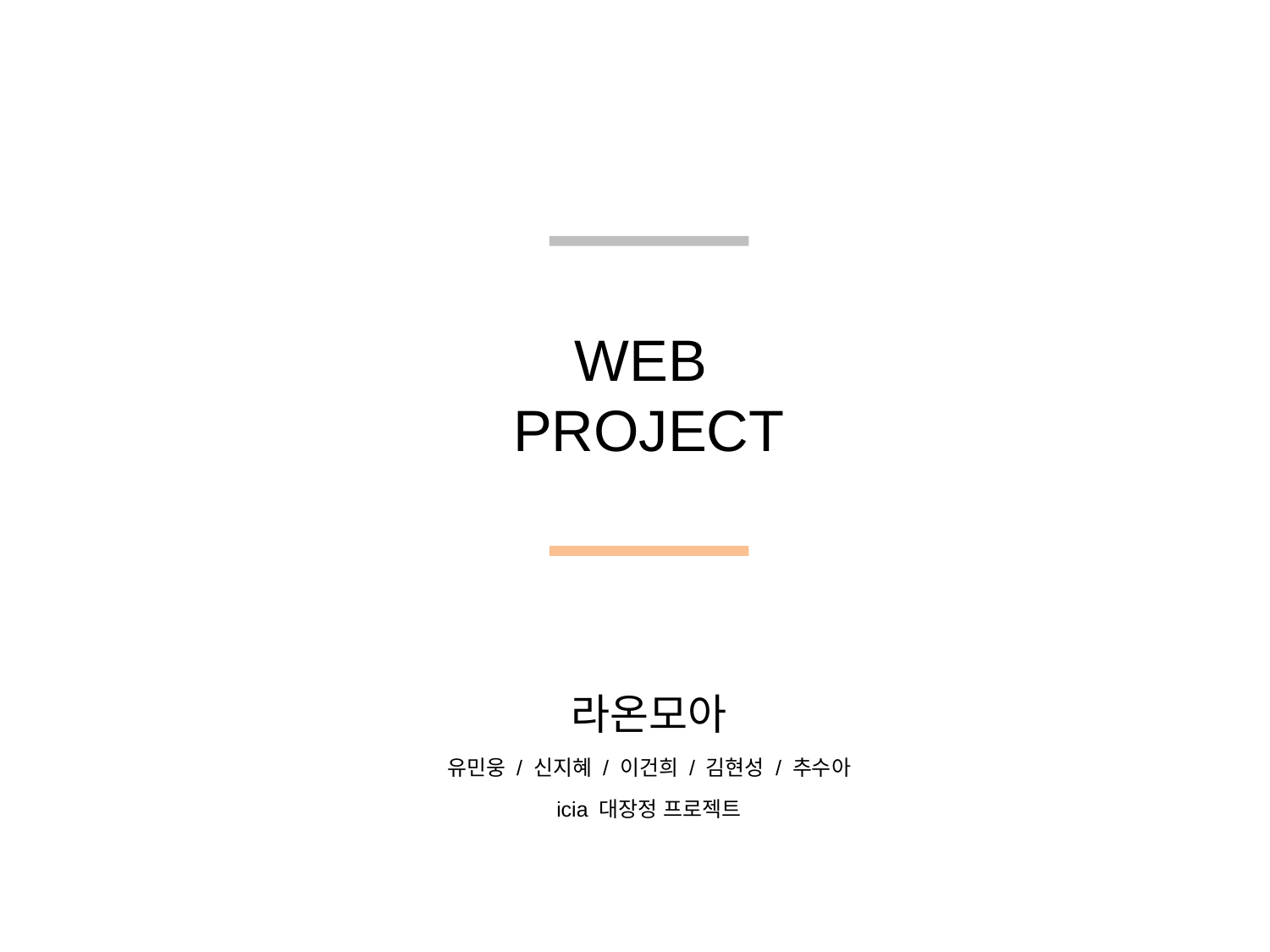

# WEB PROJECT

라온모아
유민웅 / 신지혜 / 이건희 / 김현성 / 추수아
icia 대장정 프로젝트